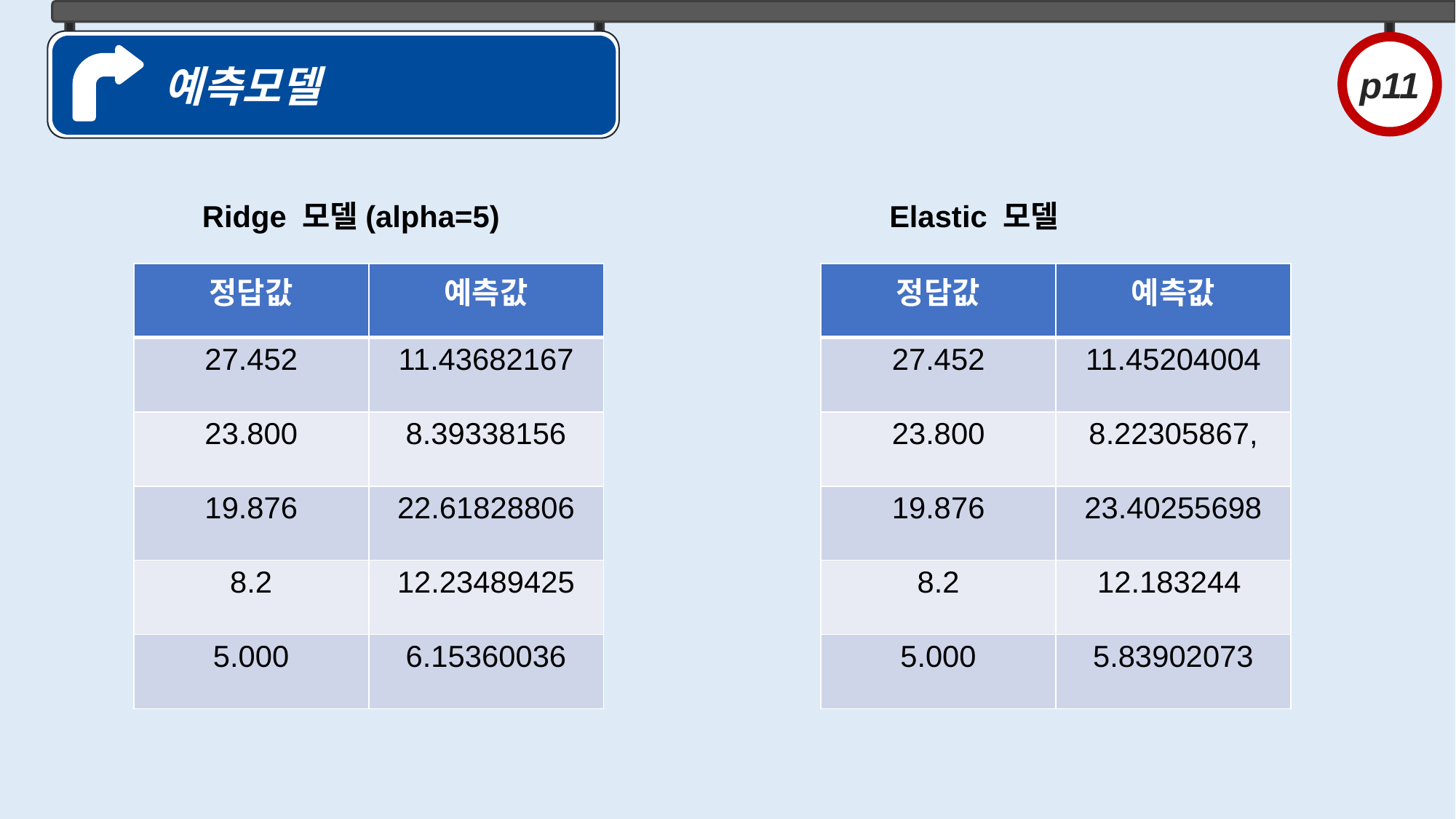

예측모델
p11

Ridge 모델(alpha=5)
Elastic 모델
| 정답값 | 예측값 |
| --- | --- |
| 27.452 | 11.43682167 |
| 23.800 | 8.39338156 |
| 19.876 | 22.61828806 |
| 8.2 | 12.23489425 |
| 5.000 | 6.15360036 |
| 정답값 | 예측값 |
| --- | --- |
| 27.452 | 11.45204004 |
| 23.800 | 8.22305867, |
| 19.876 | 23.40255698 |
| 8.2 | 12.183244 |
| 5.000 | 5.83902073 |